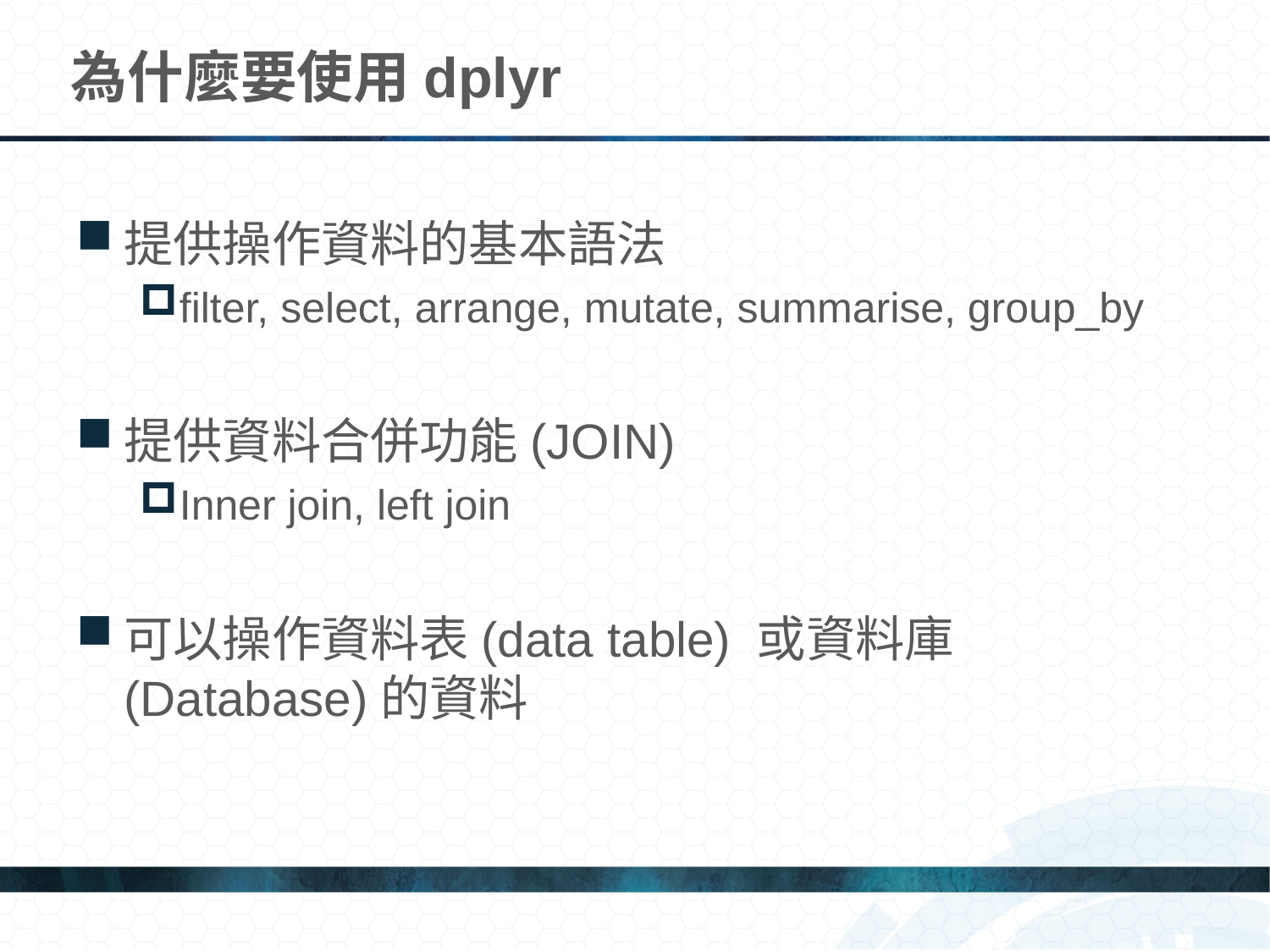

# 為什麼要使用dplyr
提供操作資料的基本語法
filter, select, arrange, mutate, summarise, group_by

提供資料合併功能(JOIN)
Inner join, left join

可以操作資料表(data table) 或資料庫 (Database)的資料